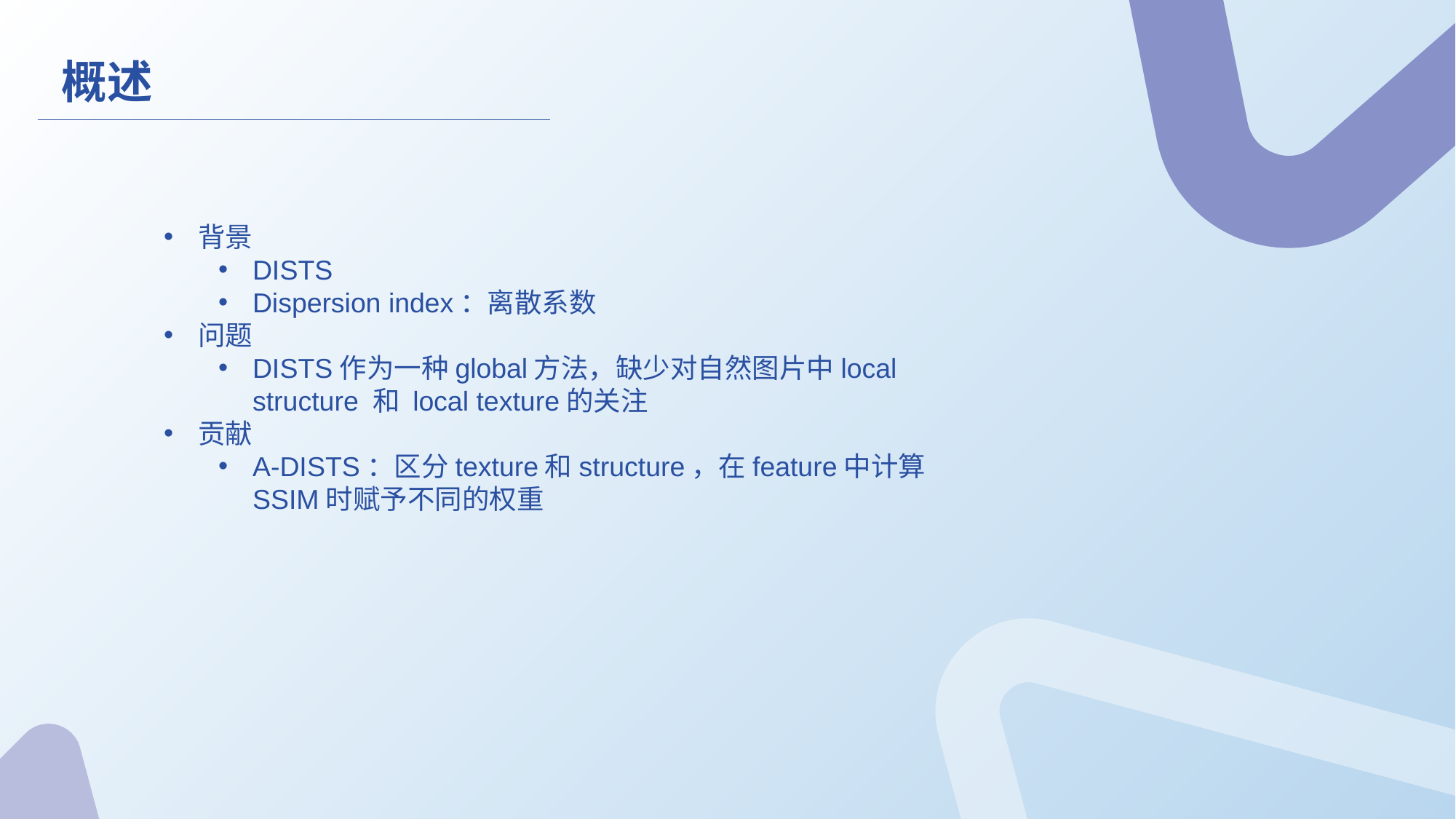

概述
背景
DISTS
Dispersion index：离散系数
问题
DISTS作为一种global方法，缺少对自然图片中local structure 和 local texture的关注
贡献
A-DISTS：区分texture和structure，在feature中计算SSIM时赋予不同的权重